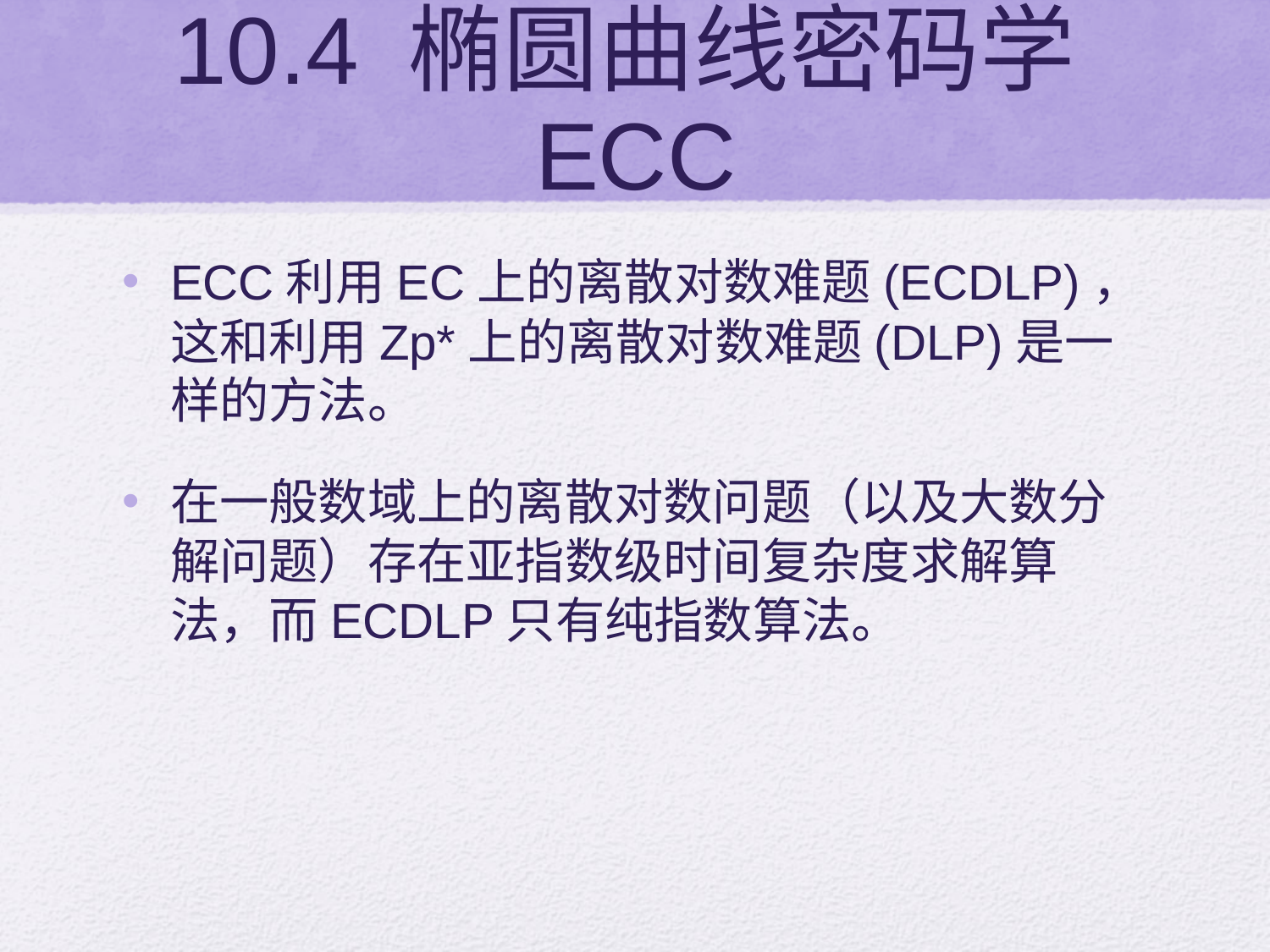

# 10.4 椭圆曲线密码学ECC
ECC利用EC上的离散对数难题(ECDLP)，这和利用Zp*上的离散对数难题(DLP)是一样的方法。
在一般数域上的离散对数问题（以及大数分解问题）存在亚指数级时间复杂度求解算法，而ECDLP只有纯指数算法。